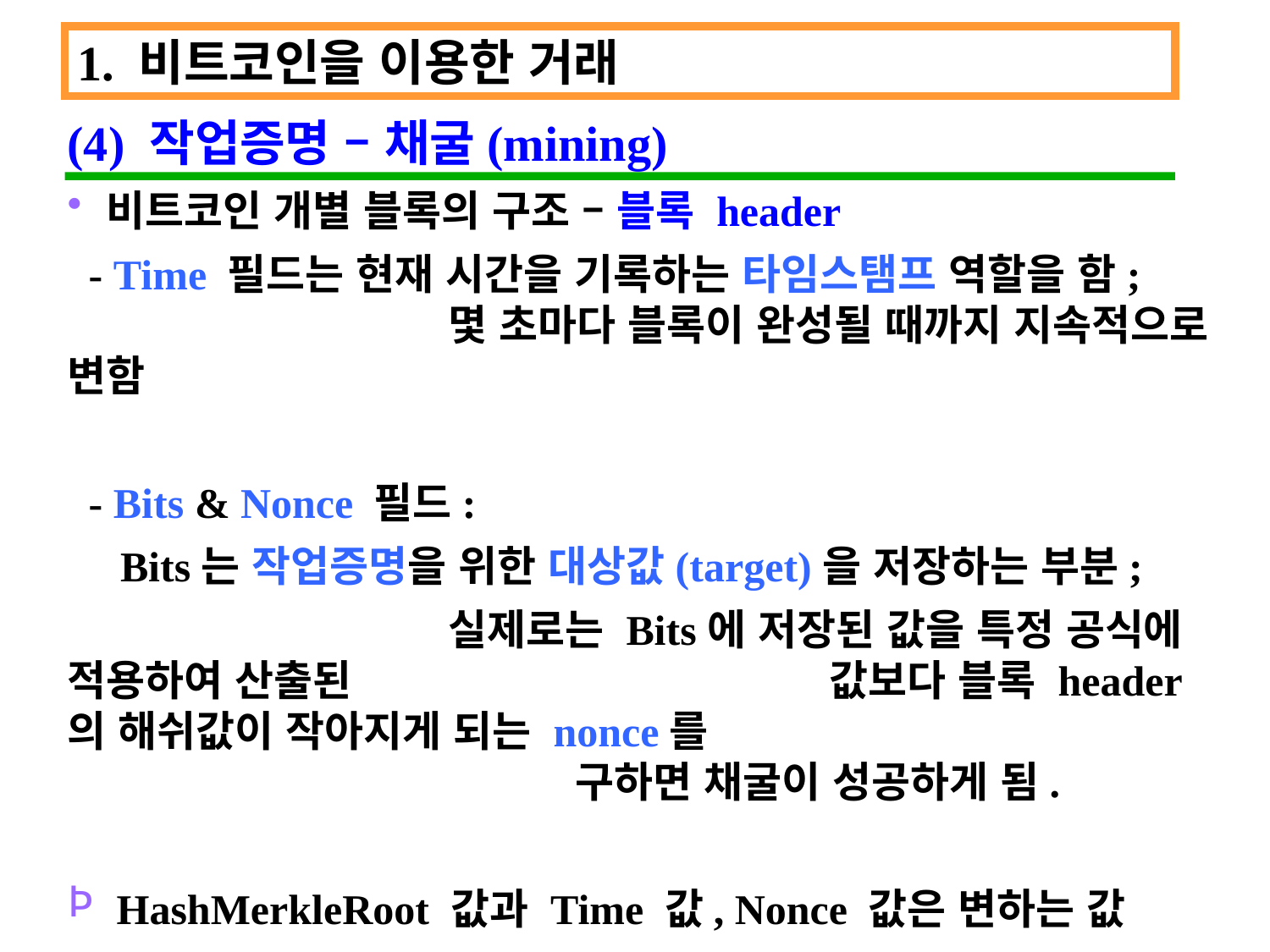

1. 비트코인을 이용한 거래
(4) 작업증명 – 채굴(mining)
비트코인 개별 블록의 구조 – 블록 header
  - Time 필드는 현재 시간을 기록하는 타임스탬프 역할을 함;  				몇 초마다 블록이 완성될 때까지 지속적으로 변함

  - Bits & Nonce 필드:
     Bits는 작업증명을 위한 대상값(target)을 저장하는 부분;
			실제로는 Bits에 저장된 값을 특정 공식에 적용하여 산출된 				값보다 블록 header의 해쉬값이 작아지게 되는 nonce를 								구하면 채굴이 성공하게 됨.

 HashMerkleRoot 값과 Time 값, Nonce 값은 변하는 값